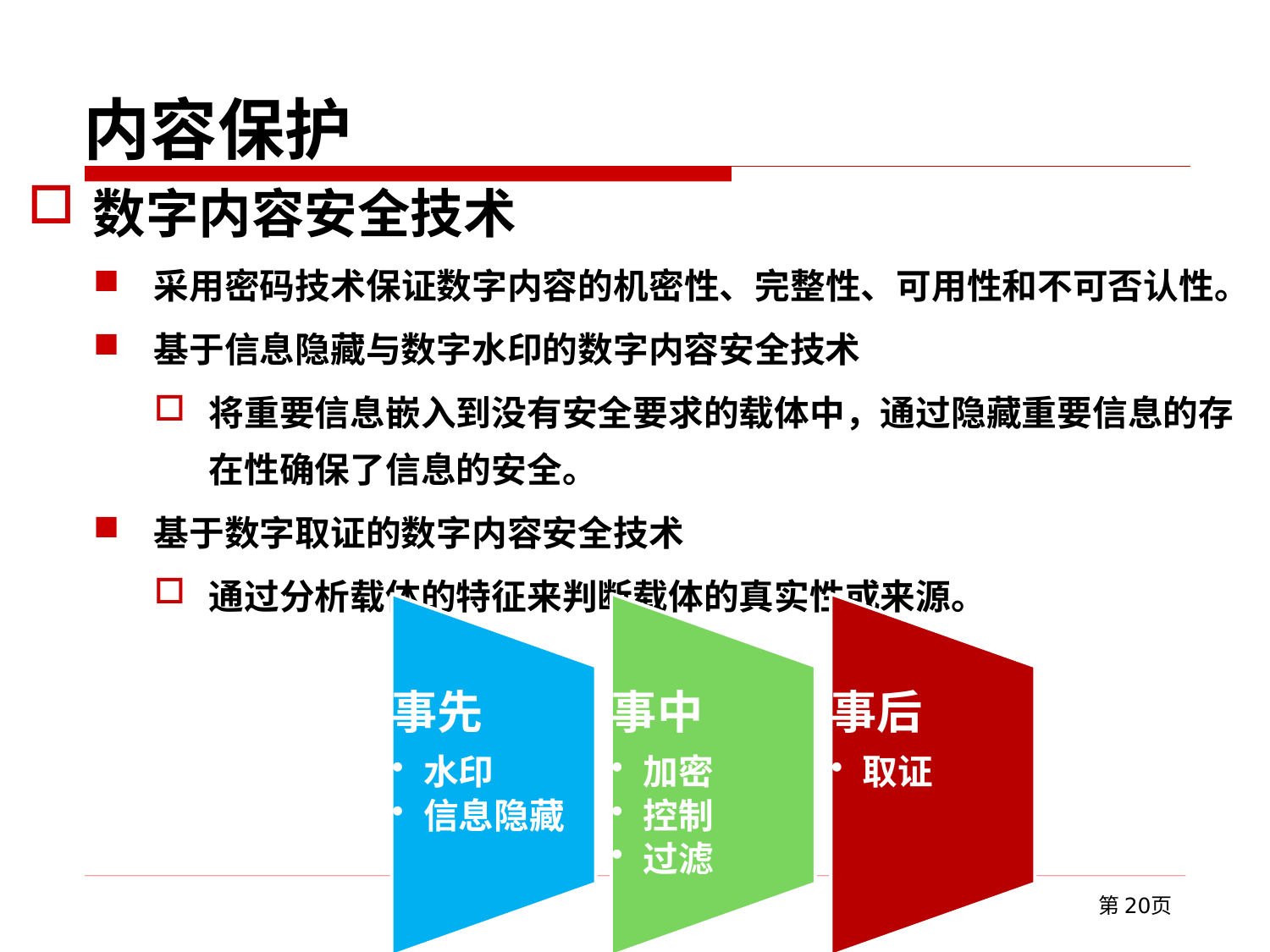

内容保护
数字内容安全技术
采用密码技术保证数字内容的机密性、完整性、可用性和不可否认性。
基于信息隐藏与数字水印的数字内容安全技术
将重要信息嵌入到没有安全要求的载体中，通过隐藏重要信息的存在性确保了信息的安全。
基于数字取证的数字内容安全技术
通过分析载体的特征来判断载体的真实性或来源。
事先
水印
信息隐藏
事中
加密
控制
过滤
事后
取证
20